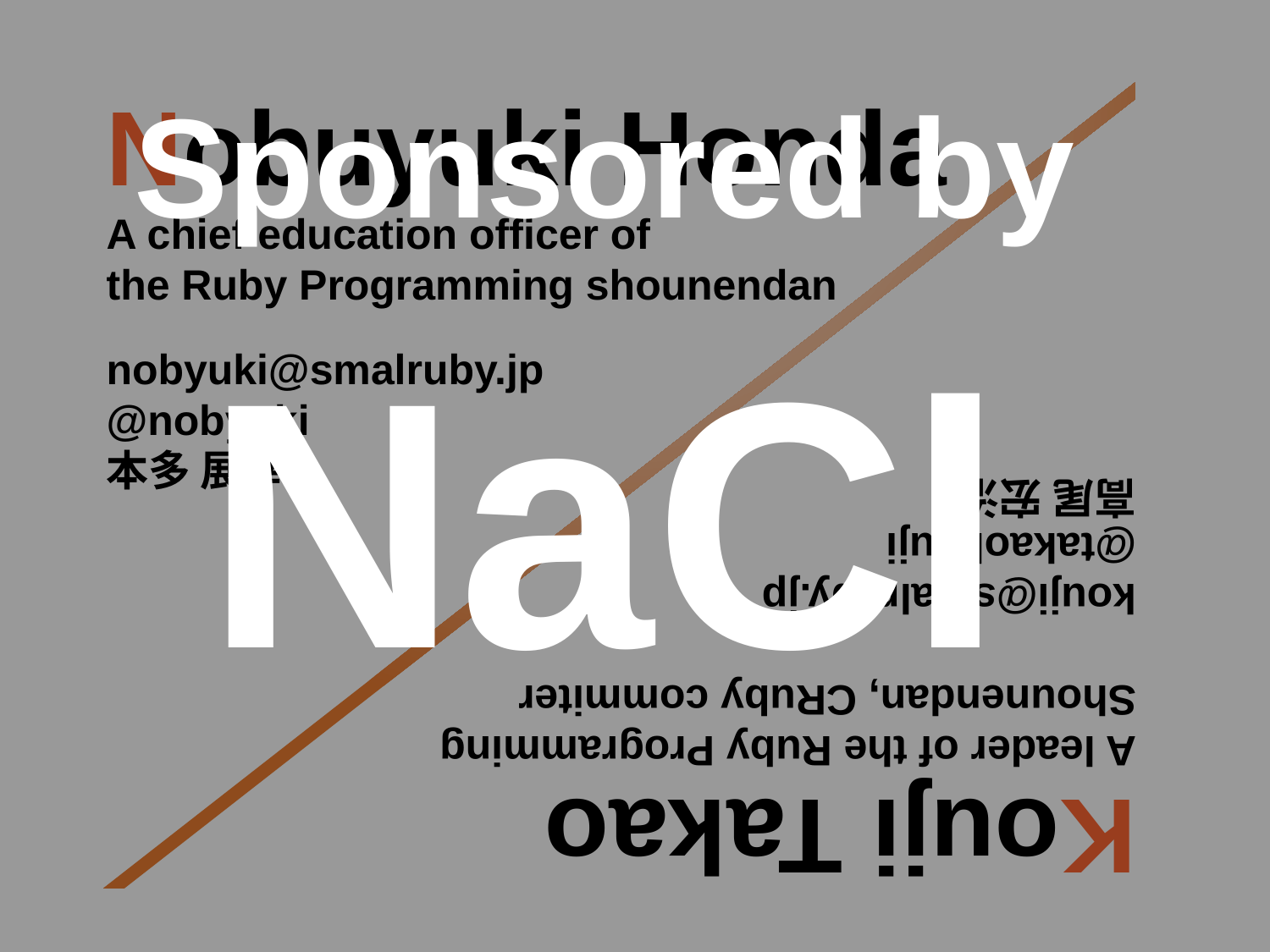

Sponsored by

NaCl
Nobuyuki Honda
A chief education officer of
the Ruby Programming shounendan

nobyuki@smalruby.jp
@nobyuki
本多 展幸

Kouji Takao
A leader of the Ruby Programming
Shounendan, CRuby commiter

kouji@smalruby.jp
@takaokouji
高尾 宏治